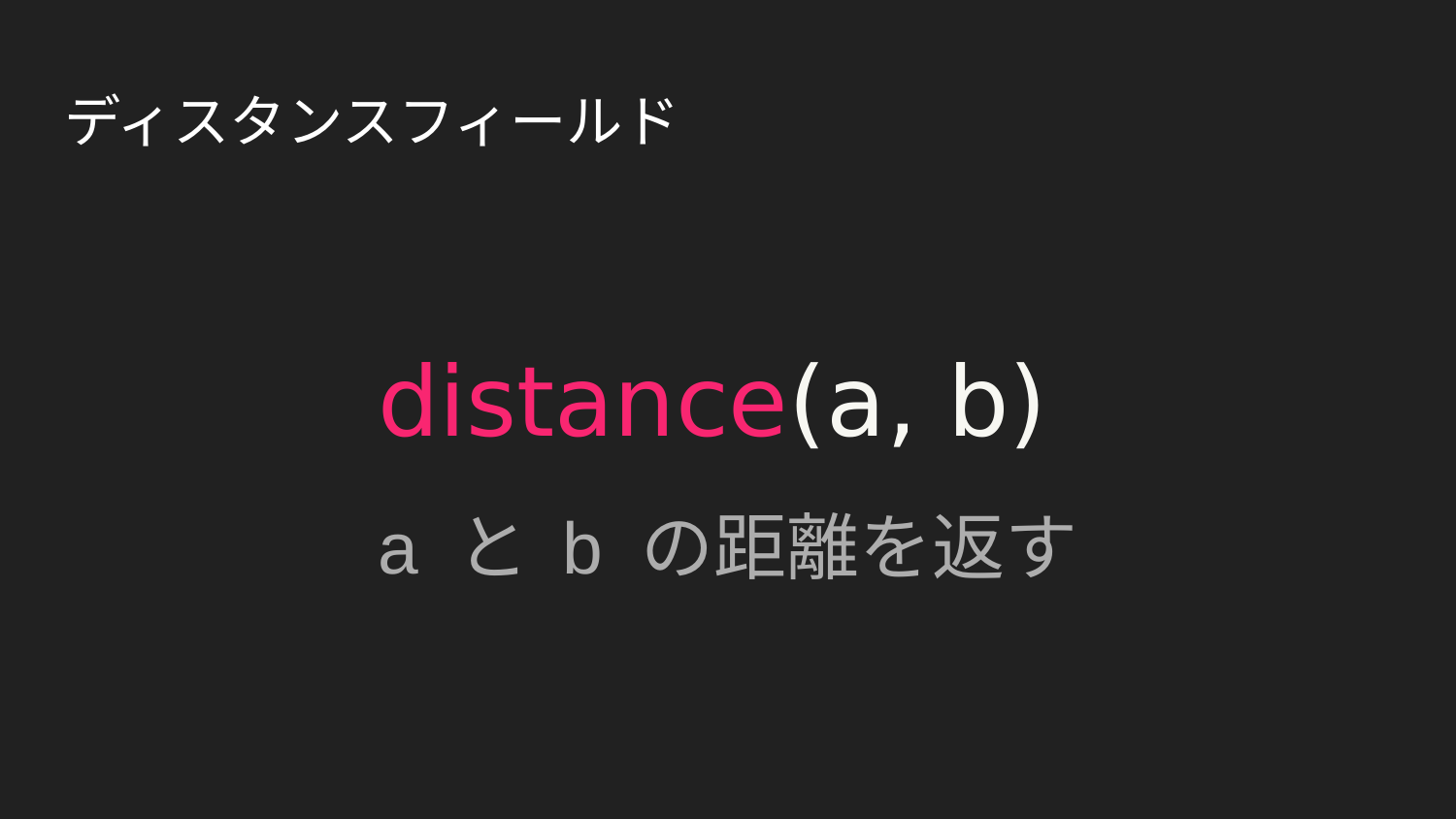

# ディスタンスフィールド
distance(a, b)
a と b の距離を返す